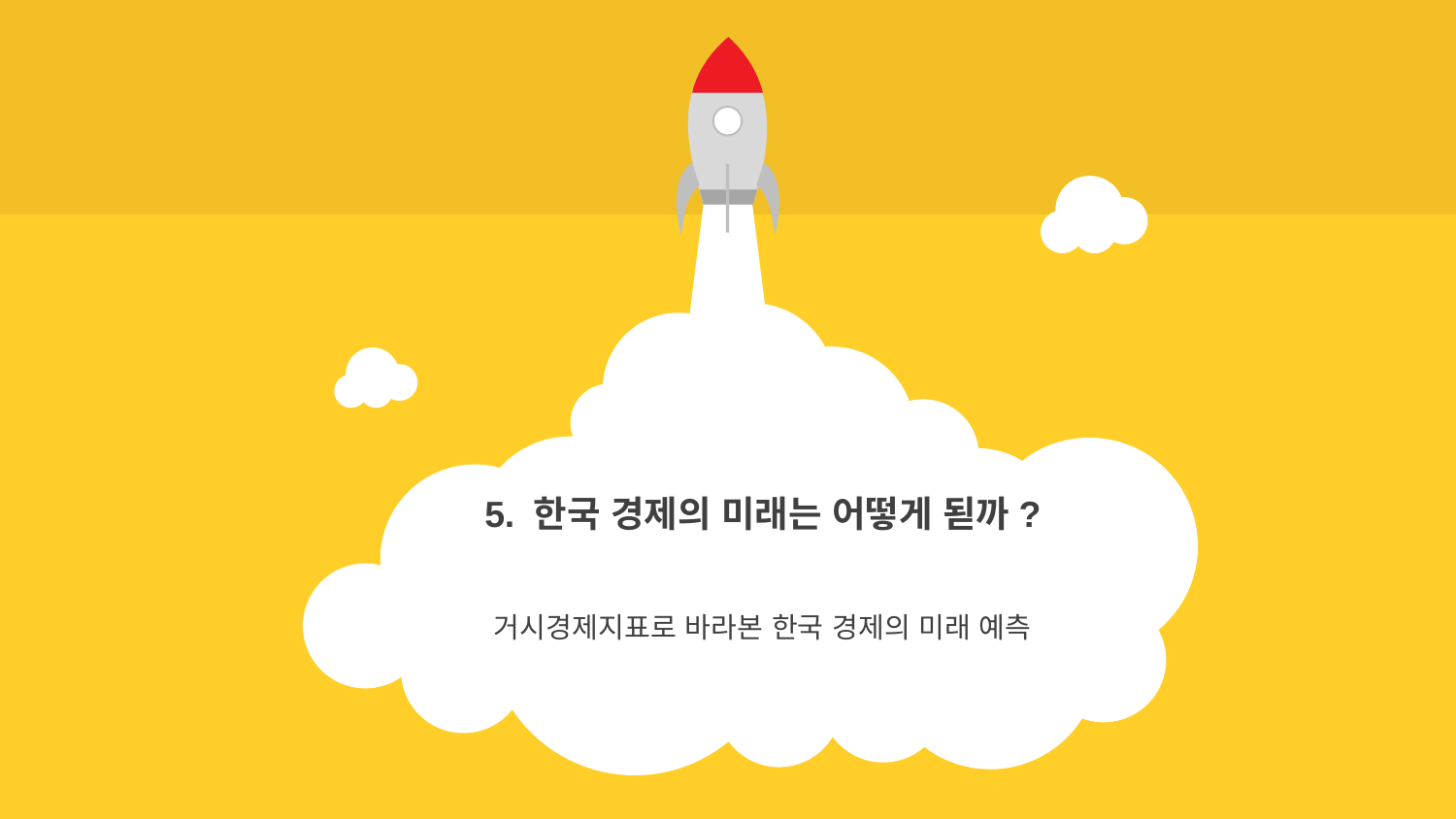

5. 한국 경제의 미래는 어떻게 됟까?
거시경제지표로 바라본 한국 경제의 미래 예측